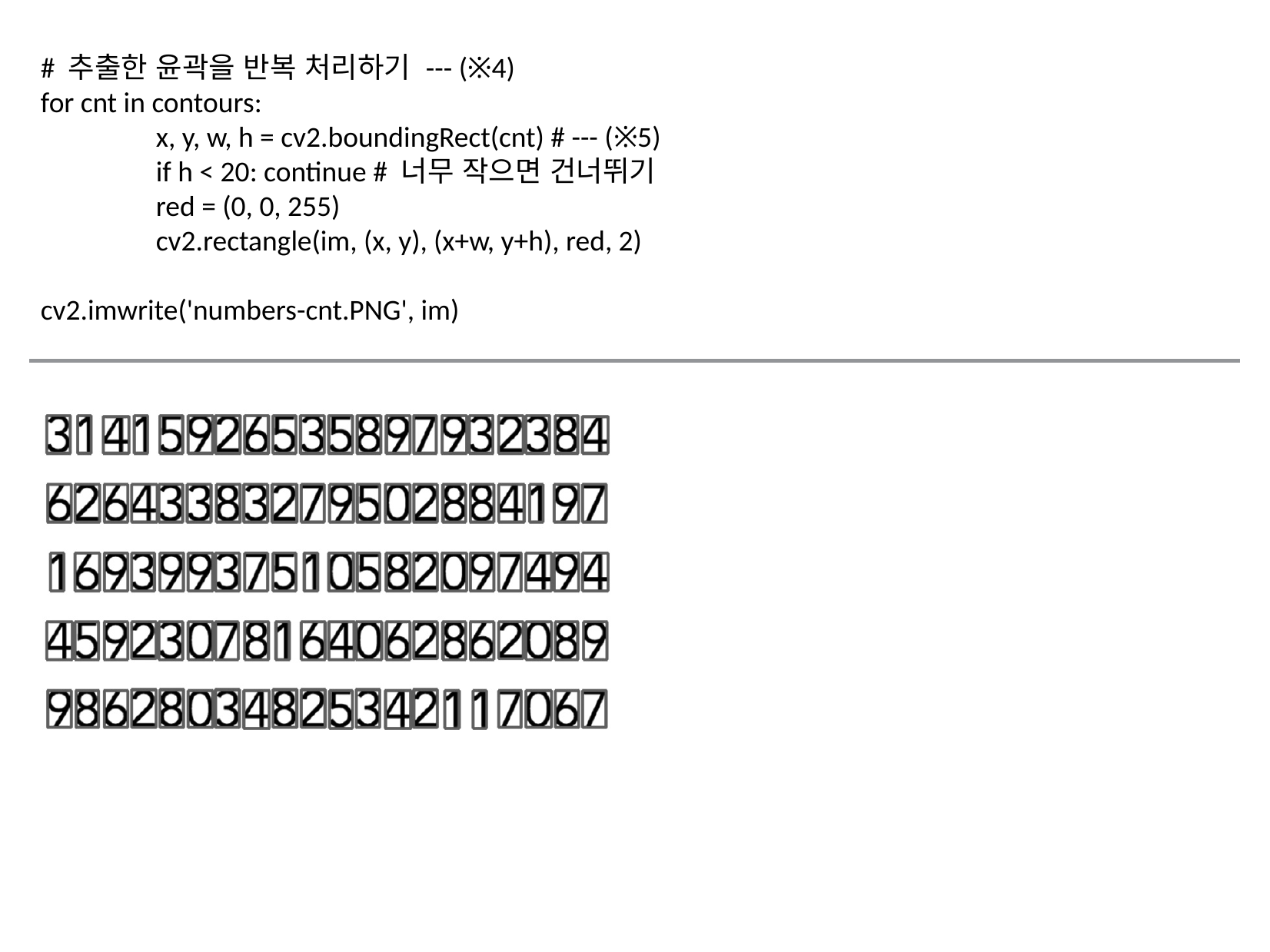

# 추출한 윤곽을 반복 처리하기 --- (※4)
for cnt in contours:
	x, y, w, h = cv2.boundingRect(cnt) # --- (※5)
	if h < 20: continue # 너무 작으면 건너뛰기
	red = (0, 0, 255)
	cv2.rectangle(im, (x, y), (x+w, y+h), red, 2)

cv2.imwrite('numbers-cnt.PNG', im)